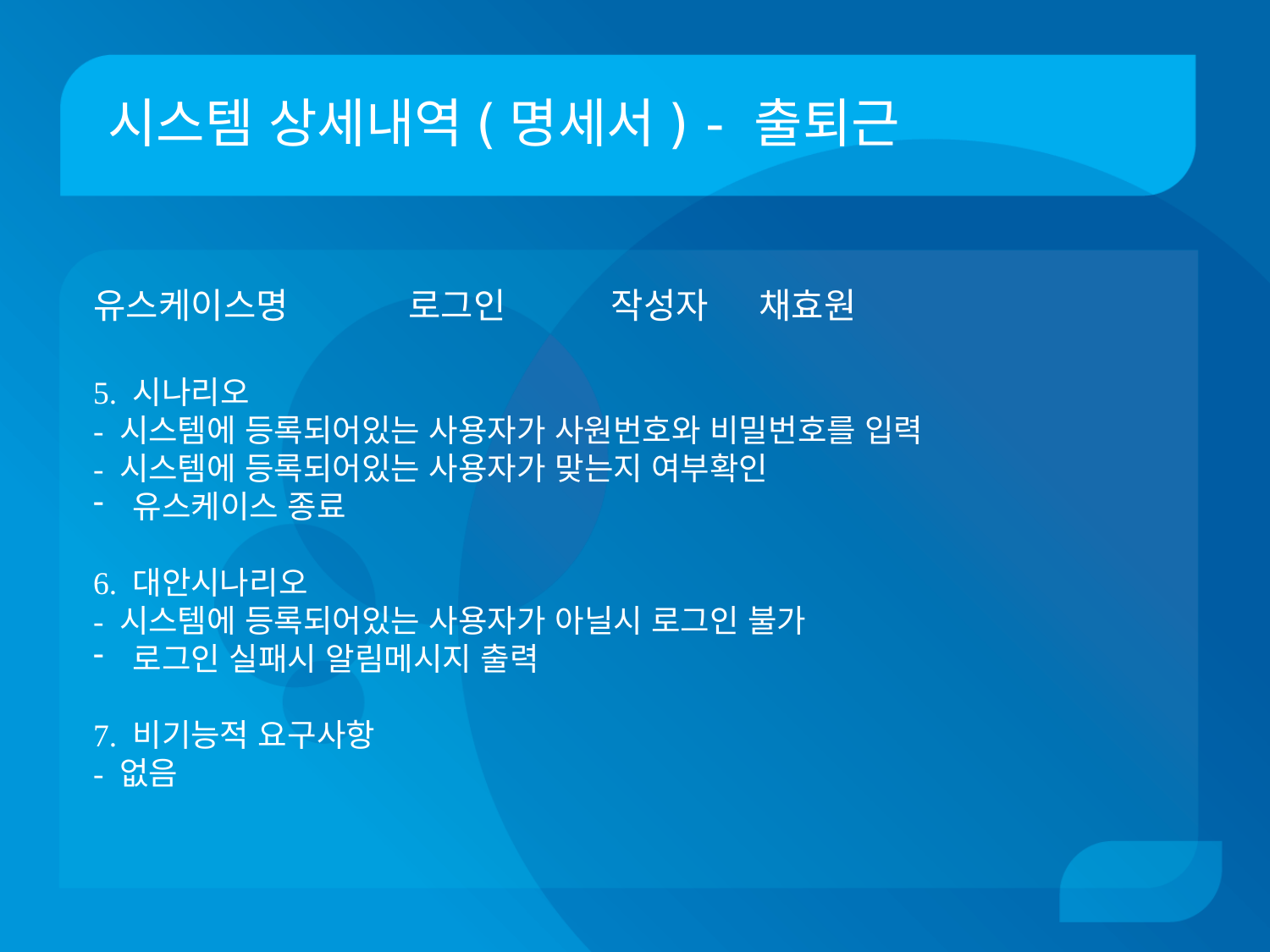

# 시스템 상세내역(명세서) - 출퇴근
유스케이스명            로그인     	 작성자     채효원
5. 시나리오
- 시스템에 등록되어있는 사용자가 사원번호와 비밀번호를 입력
- 시스템에 등록되어있는 사용자가 맞는지 여부확인
유스케이스 종료

6. 대안시나리오
- 시스템에 등록되어있는 사용자가 아닐시 로그인 불가
로그인 실패시 알림메시지 출력

7. 비기능적 요구사항
- 없음